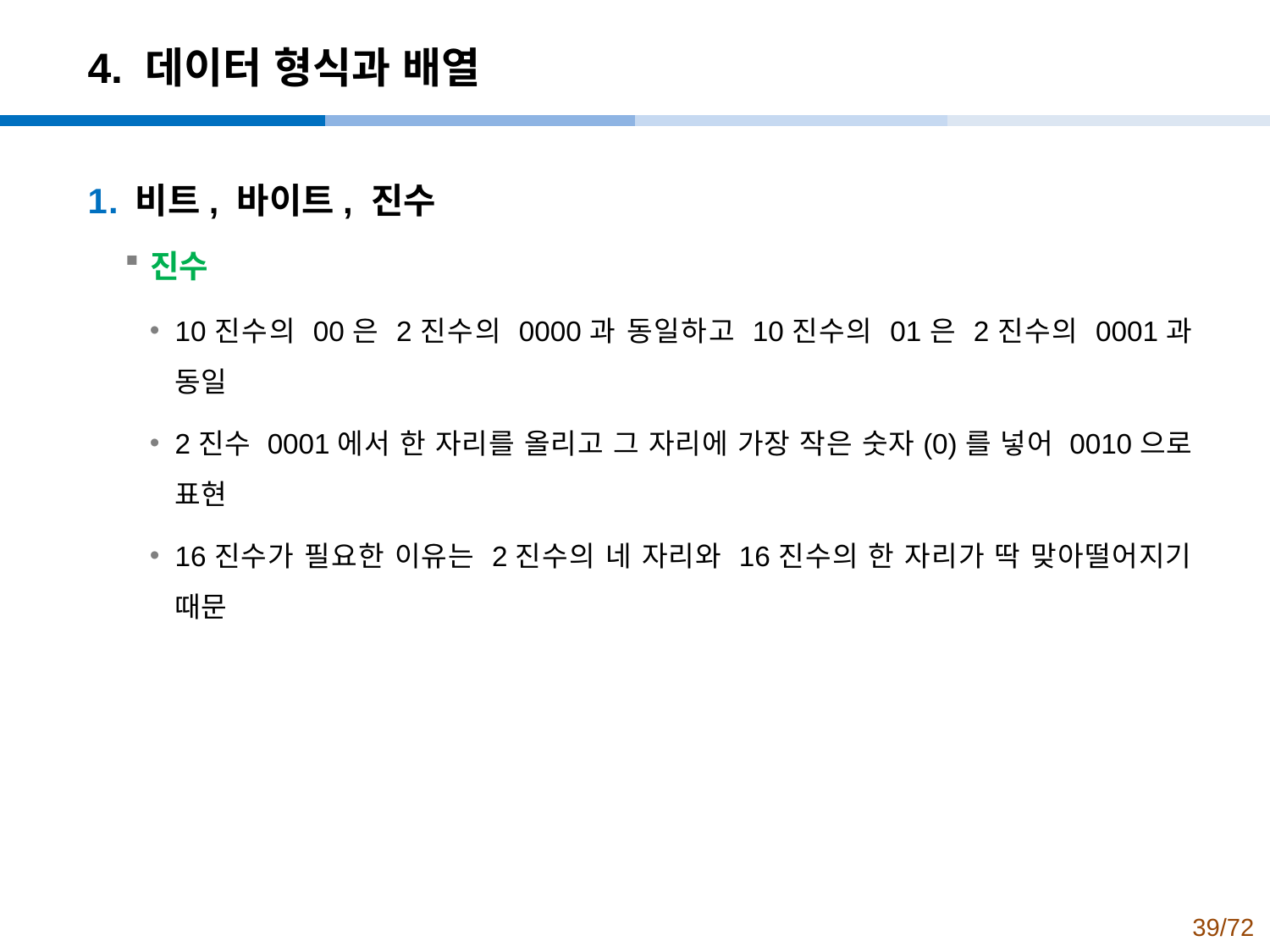

# 4. 데이터 형식과 배열
비트, 바이트, 진수
진수
10진수의 00은 2진수의 0000과 동일하고 10진수의 01은 2진수의 0001과 동일
2진수 0001에서 한 자리를 올리고 그 자리에 가장 작은 숫자(0)를 넣어 0010으로 표현
16진수가 필요한 이유는 2진수의 네 자리와 16진수의 한 자리가 딱 맞아떨어지기 때문